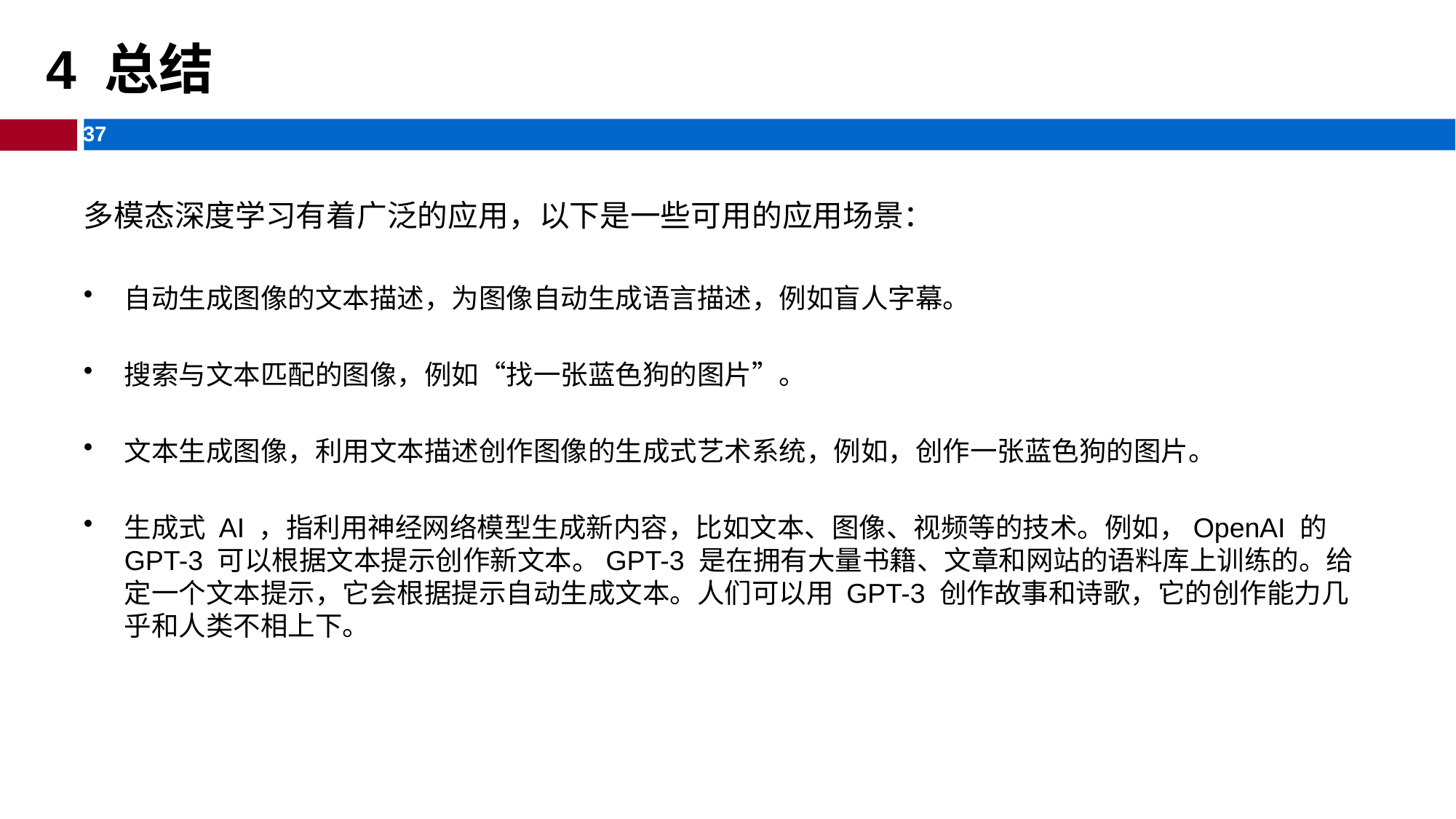

# 4 总结
多模态深度学习有着广泛的应用，以下是一些可用的应用场景：

自动生成图像的文本描述，为图像自动生成语言描述，例如盲人字幕。

搜索与文本匹配的图像，例如“找一张蓝色狗的图片”。

文本生成图像，利用文本描述创作图像的生成式艺术系统，例如，创作一张蓝色狗的图片。

生成式 AI ，指利用神经网络模型生成新内容，比如文本、图像、视频等的技术。例如，OpenAI 的 GPT-3 可以根据文本提示创作新文本。GPT-3 是在拥有大量书籍、文章和网站的语料库上训练的。给定一个文本提示，它会根据提示自动生成文本。人们可以用 GPT-3 创作故事和诗歌，它的创作能力几乎和人类不相上下。